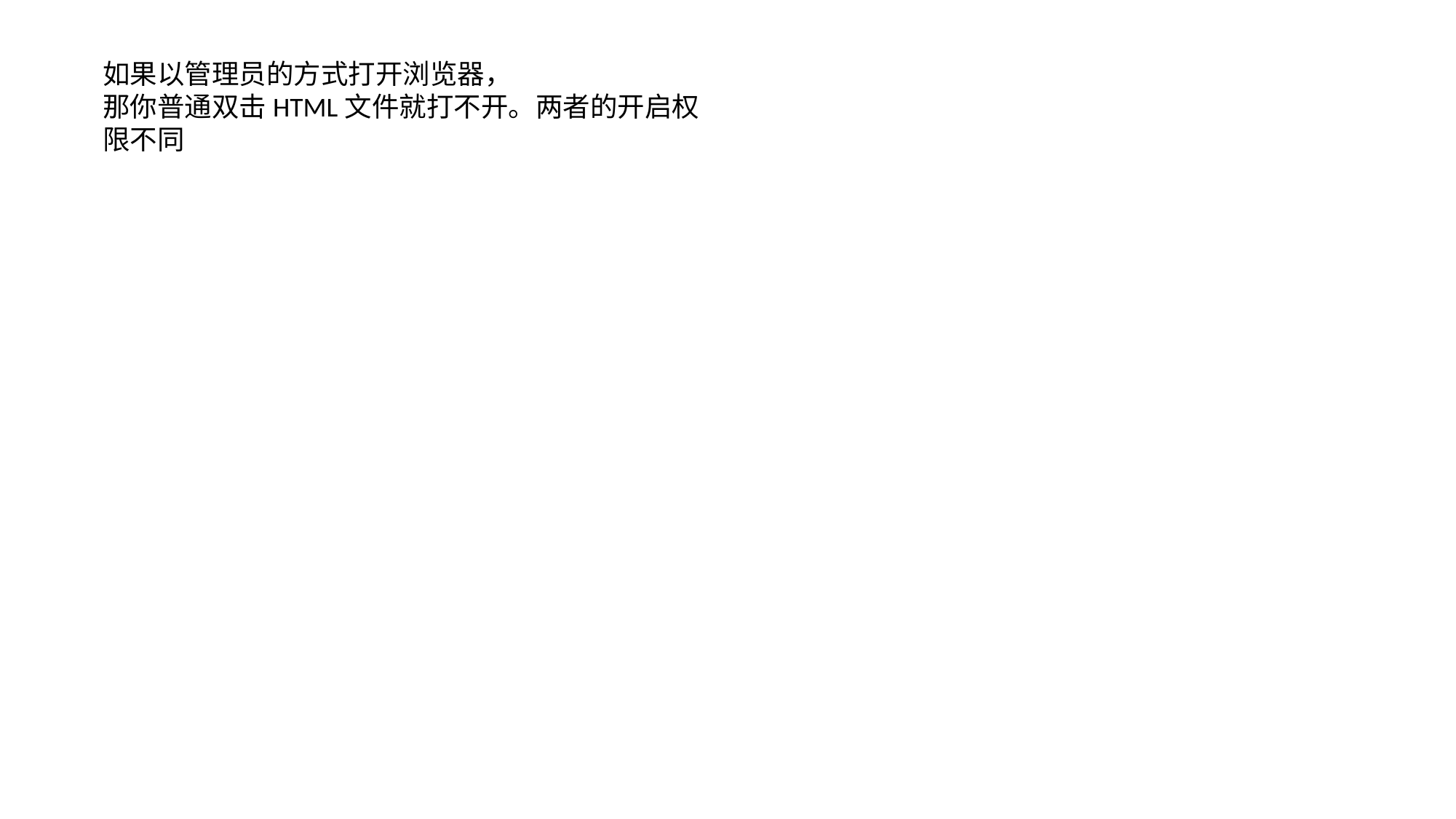

如果以管理员的方式打开浏览器，
那你普通双击HTML文件就打不开。两者的开启权限不同